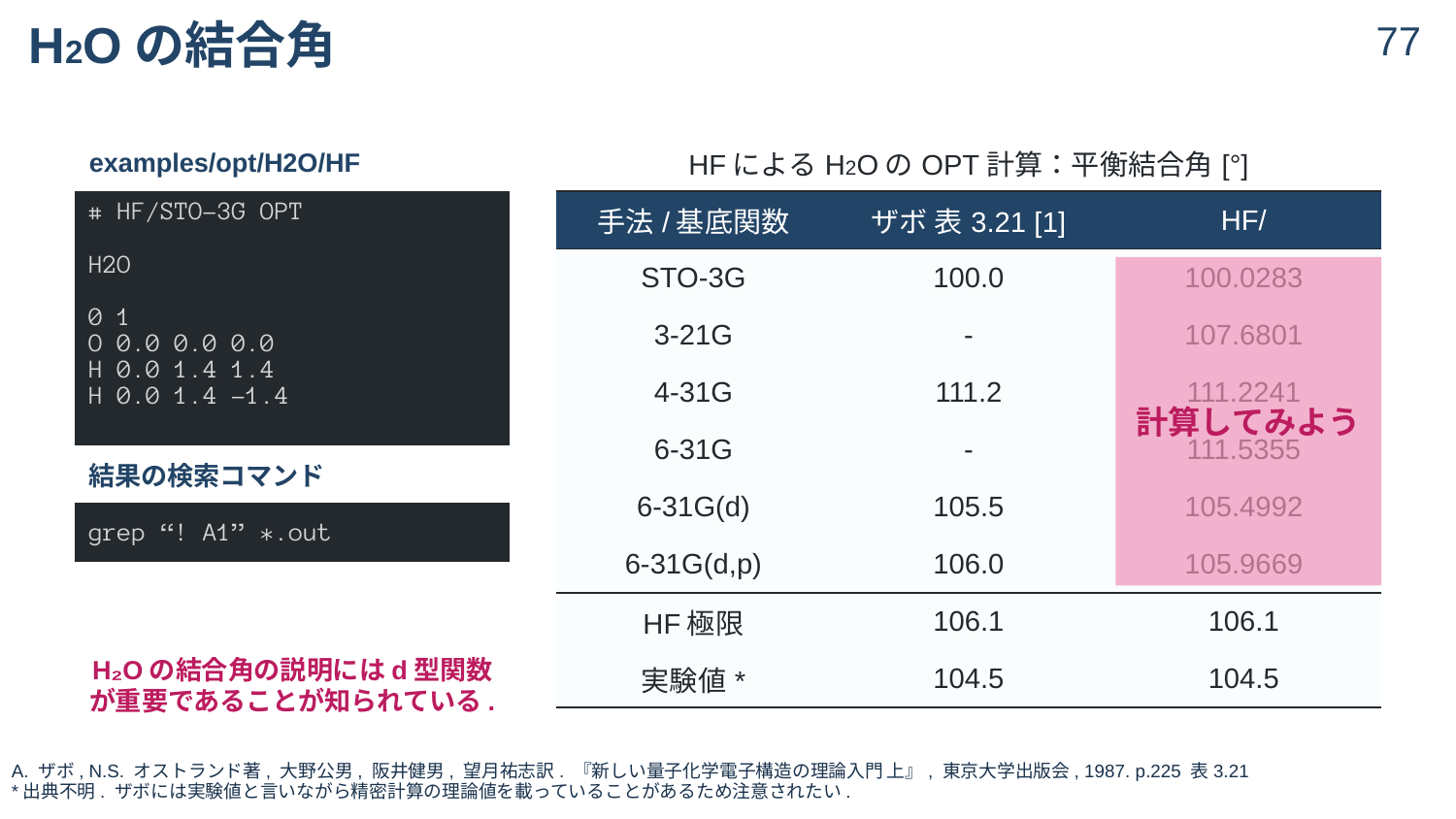

# H2Oの結合角
77
| examples/opt/H2O/HF |
| --- |
| # HF/STO-3G OPT H2O 0 1 O 0.0 0.0 0.0 H 0.0 1.4 1.4 H 0.0 1.4 -1.4 |
| 結果の検索コマンド |
| grep “! A1” \*.out |
| HFによるH2OのOPT計算：平衡結合角[°] |  |  |
| --- | --- | --- |
| 手法/基底関数 | ザボ 表3.21 [1] | HF/ |
| STO-3G | 100.0 | 100.0283 |
| 3-21G | - | 107.6801 |
| 4-31G | 111.2 | 111.2241 |
| 6-31G | - | 111.5355 |
| 6-31G(d) | 105.5 | 105.4992 |
| 6-31G(d,p) | 106.0 | 105.9669 |
| HF極限 | 106.1 | 106.1 |
| 実験値\* | 104.5 | 104.5 |
計算してみよう
H₂Oの結合角の説明にはd型関数が重要であることが知られている.
A. ザボ, N.S. オストランド著, 大野公男, 阪井健男, 望月祐志訳. 『新しい量子化学電子構造の理論入門 上』, 東京大学出版会, 1987. p.225 表3.21
*出典不明. ザボには実験値と言いながら精密計算の理論値を載っていることがあるため注意されたい.